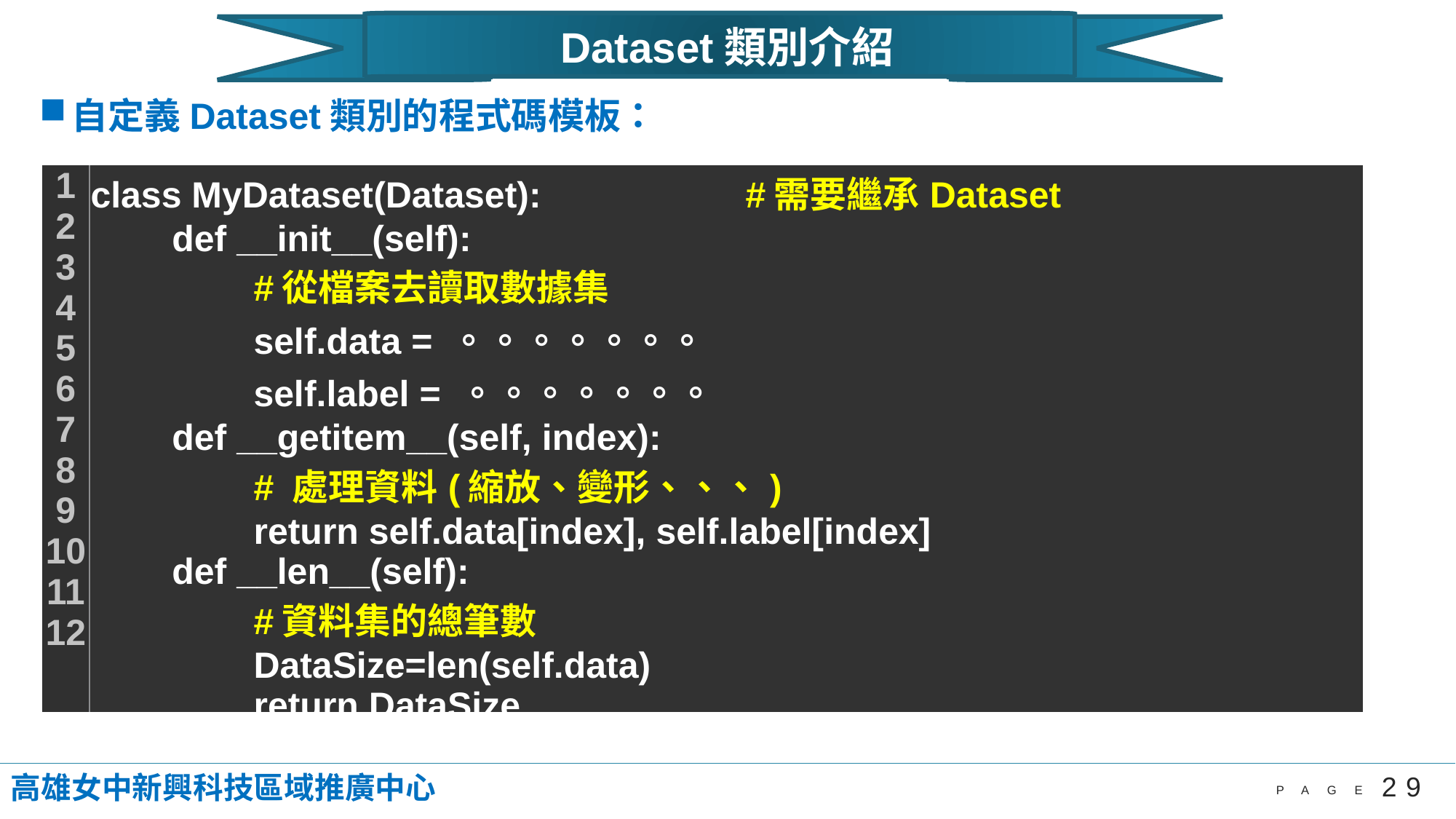

Dataset類別介紹
自定義Dataset類別的程式碼模板：

| 1 2 3 4 5 6 7 8 9 10 11 12 | class MyDataset(Dataset): #需要繼承Dataset def \_\_init\_\_(self): #從檔案去讀取數據集 self.data = 。。。。。。。 self.label = 。。。。。。。 def \_\_getitem\_\_(self, index): # 處理資料(縮放、變形、、、) return self.data[index], self.label[index] def \_\_len\_\_(self): #資料集的總筆數 DataSize=len(self.data) return DataSize |
| --- | --- |
高雄女中新興科技區域推廣中心